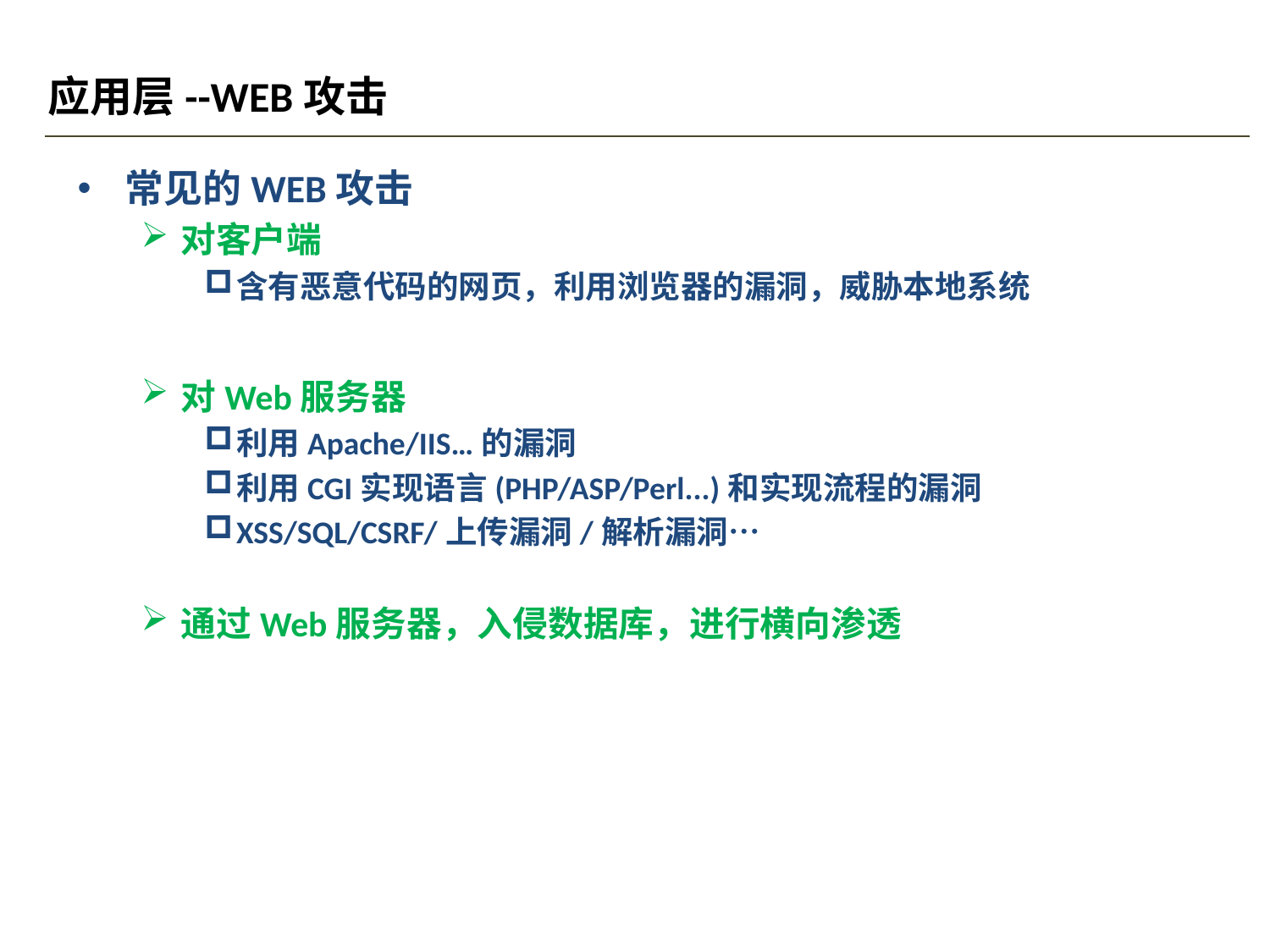

# 应用层--WEB攻击
常见的WEB攻击
对客户端
含有恶意代码的网页，利用浏览器的漏洞，威胁本地系统

对Web服务器
利用Apache/IIS…的漏洞
利用CGI实现语言(PHP/ASP/Perl...)和实现流程的漏洞
XSS/SQL/CSRF/上传漏洞/解析漏洞…

通过Web服务器，入侵数据库，进行横向渗透